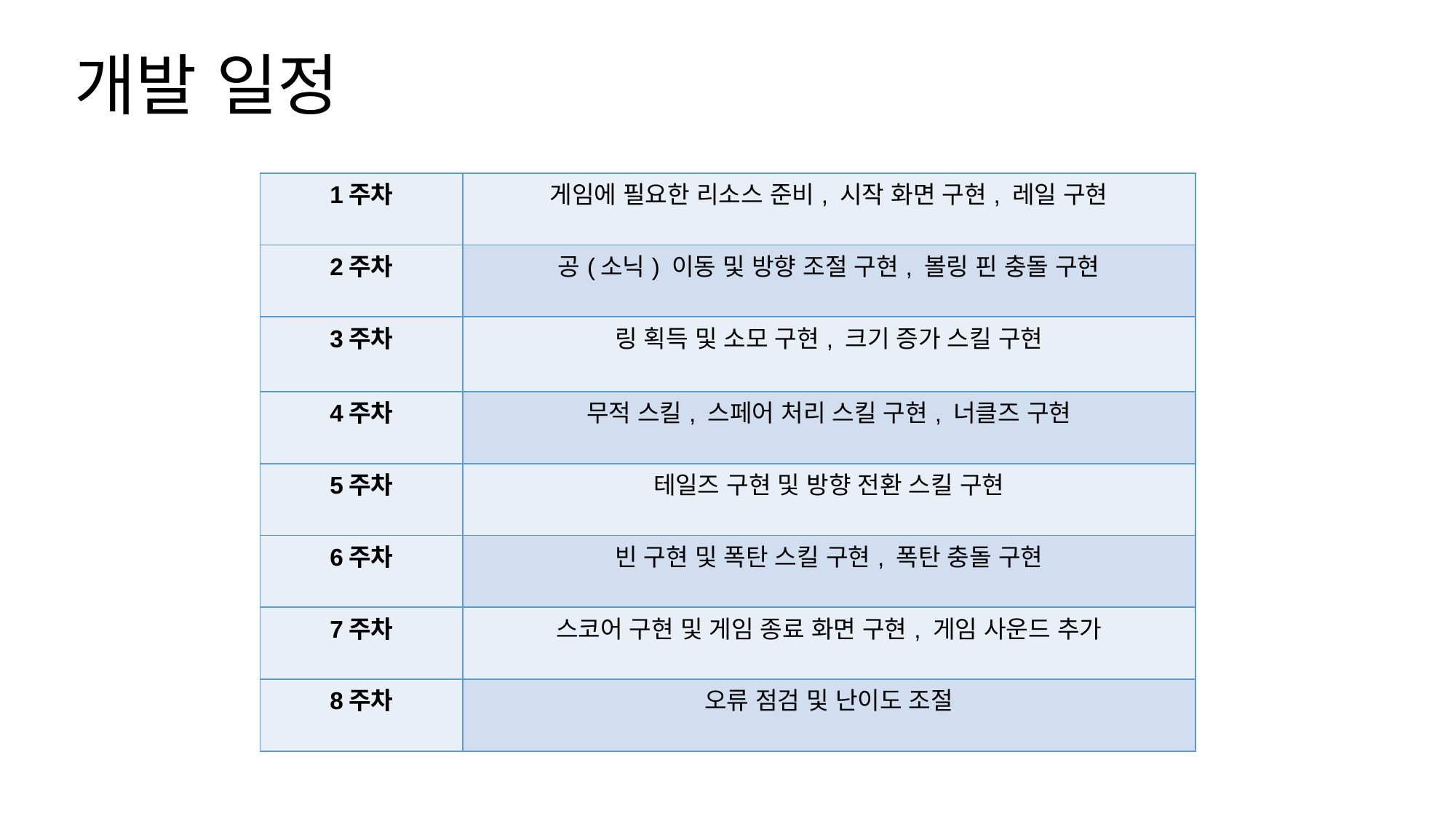

# 개발 일정
| 1주차 | 게임에 필요한 리소스 준비, 시작 화면 구현, 레일 구현 |
| --- | --- |
| 2주차 | 공(소닉) 이동 및 방향 조절 구현, 볼링 핀 충돌 구현 |
| 3주차 | 링 획득 및 소모 구현, 크기 증가 스킬 구현 |
| 4주차 | 무적 스킬, 스페어 처리 스킬 구현, 너클즈 구현 |
| 5주차 | 테일즈 구현 및 방향 전환 스킬 구현 |
| 6주차 | 빈 구현 및 폭탄 스킬 구현, 폭탄 충돌 구현 |
| 7주차 | 스코어 구현 및 게임 종료 화면 구현, 게임 사운드 추가 |
| 8주차 | 오류 점검 및 난이도 조절 |